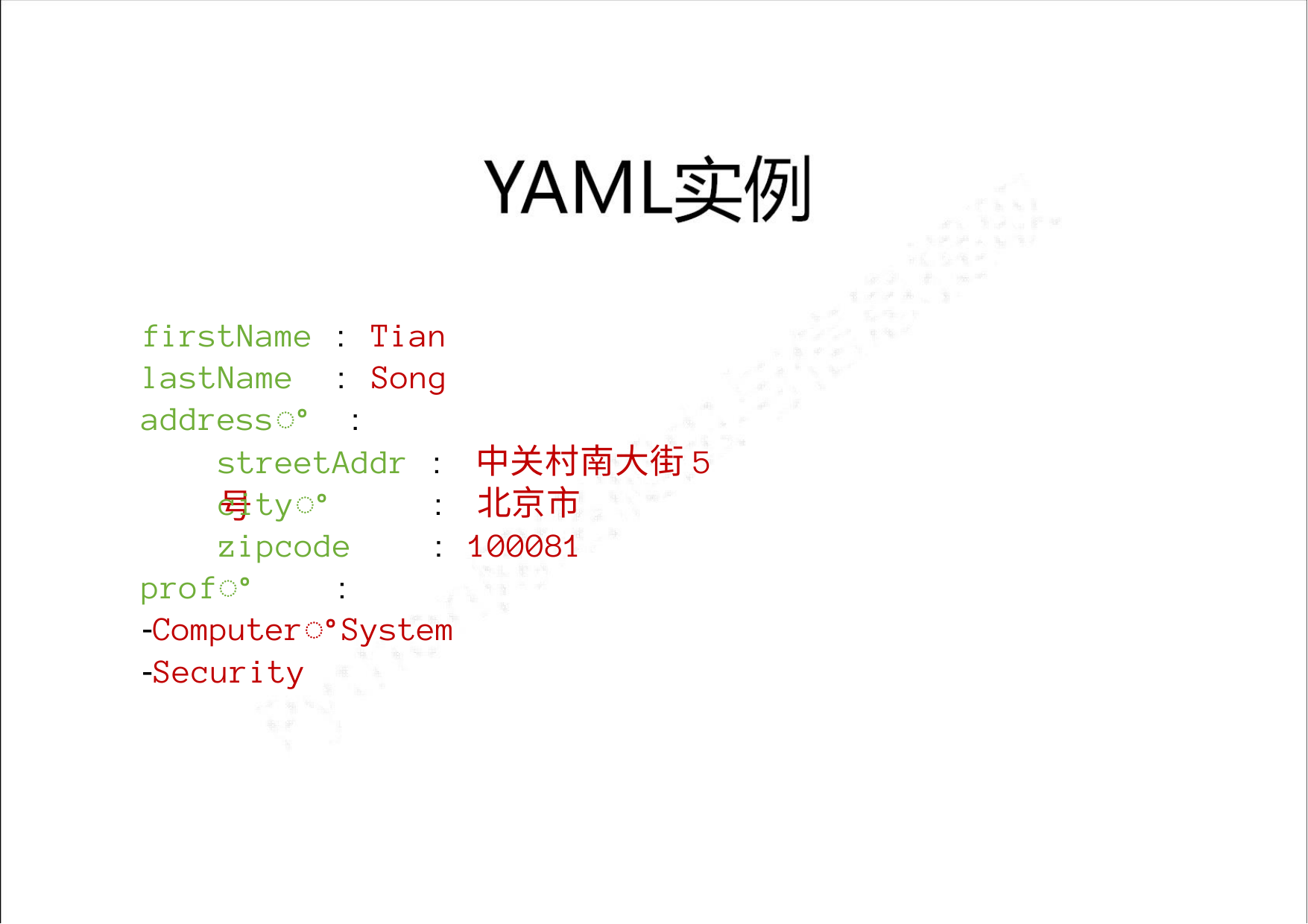

firstName : Tian
lastName : Song
addressꢀ :
streetAddr : 中关村南大街5号
: 北京市
cityꢀ
zipcode
: 100081
profꢀ
:
‐ComputerꢀSystem
‐Security